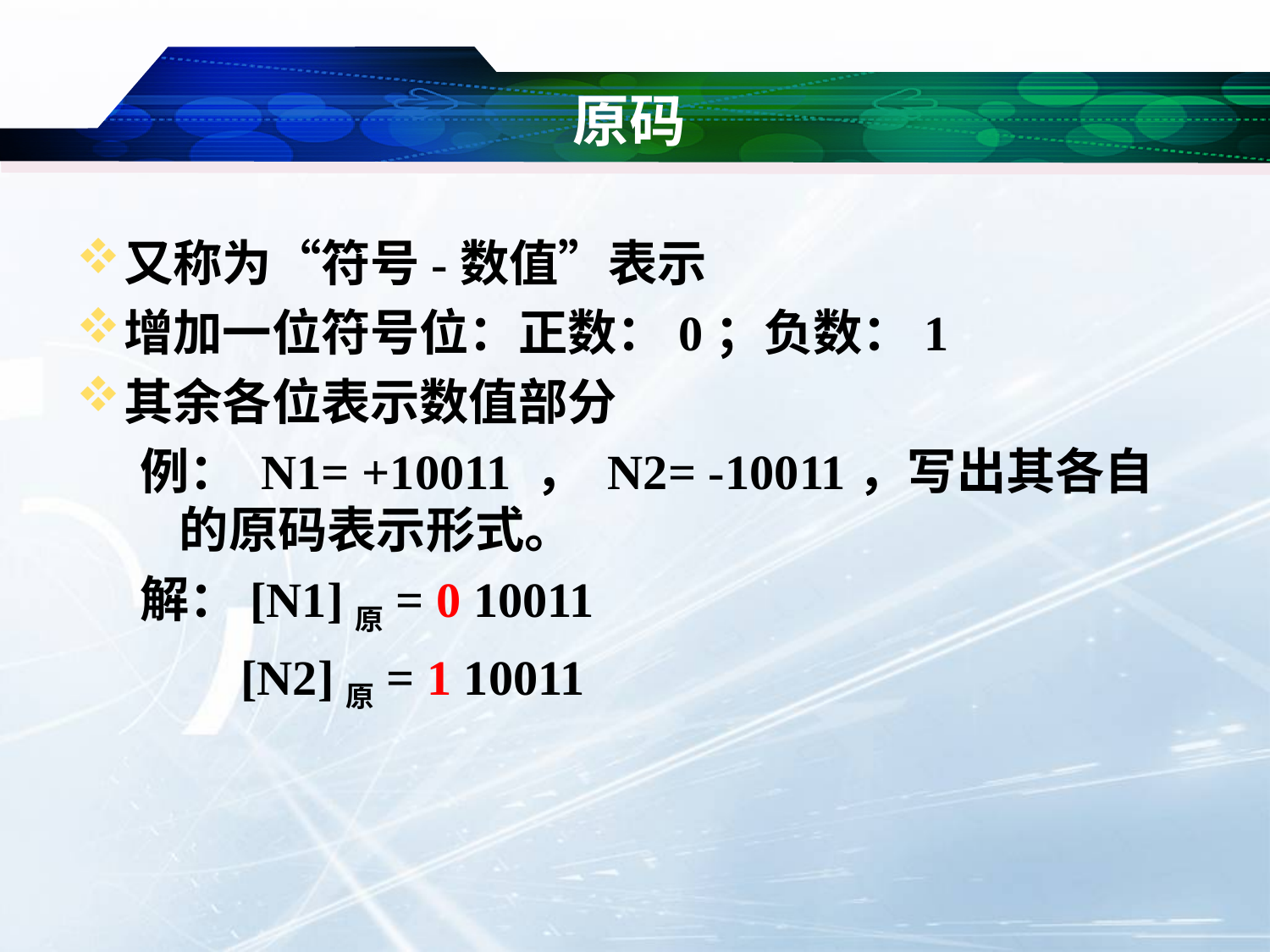

# 原码
又称为“符号-数值”表示
增加一位符号位：正数：0；负数：1
其余各位表示数值部分
例： N1= +10011 ， N2= -10011，写出其各自的原码表示形式。
解：[N1]原= 0 10011
	     [N2]原= 1 10011